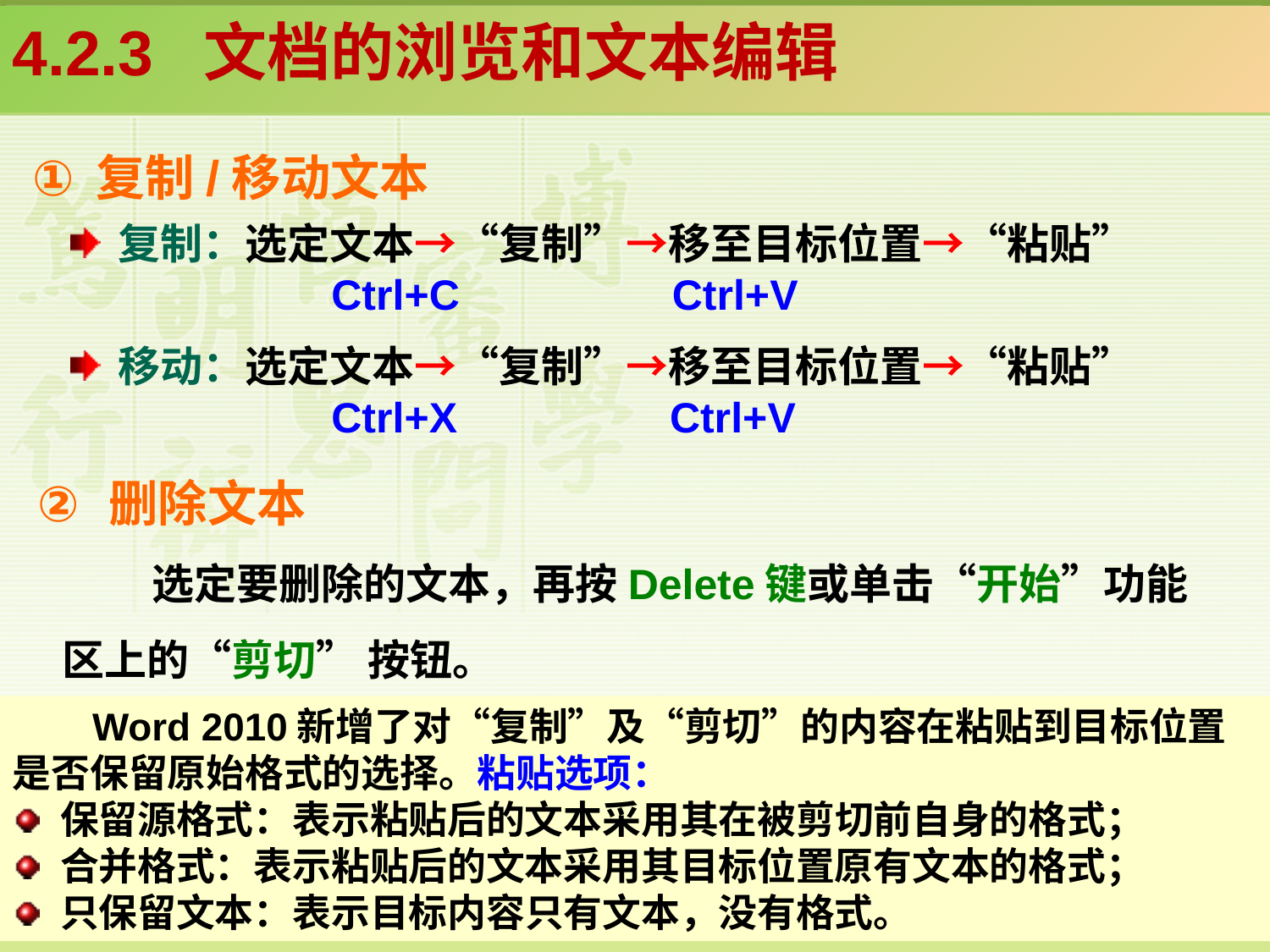

4.2.3  文档的浏览和文本编辑

复制/移动文本
复制：选定文本→“复制”→移至目标位置→“粘贴”
                  Ctrl+C                  Ctrl+V
移动：选定文本→“复制”→移至目标位置→“粘贴”
                  Ctrl+X                  Ctrl+V
删除文本
选定要删除的文本，再按Delete键或单击“开始”功能区上的“剪切” 按钮。
Word 2010新增了对“复制”及“剪切”的内容在粘贴到目标位置是否保留原始格式的选择。粘贴选项：
保留源格式：表示粘贴后的文本采用其在被剪切前自身的格式；
合并格式：表示粘贴后的文本采用其目标位置原有文本的格式；
只保留文本：表示目标内容只有文本，没有格式。

15